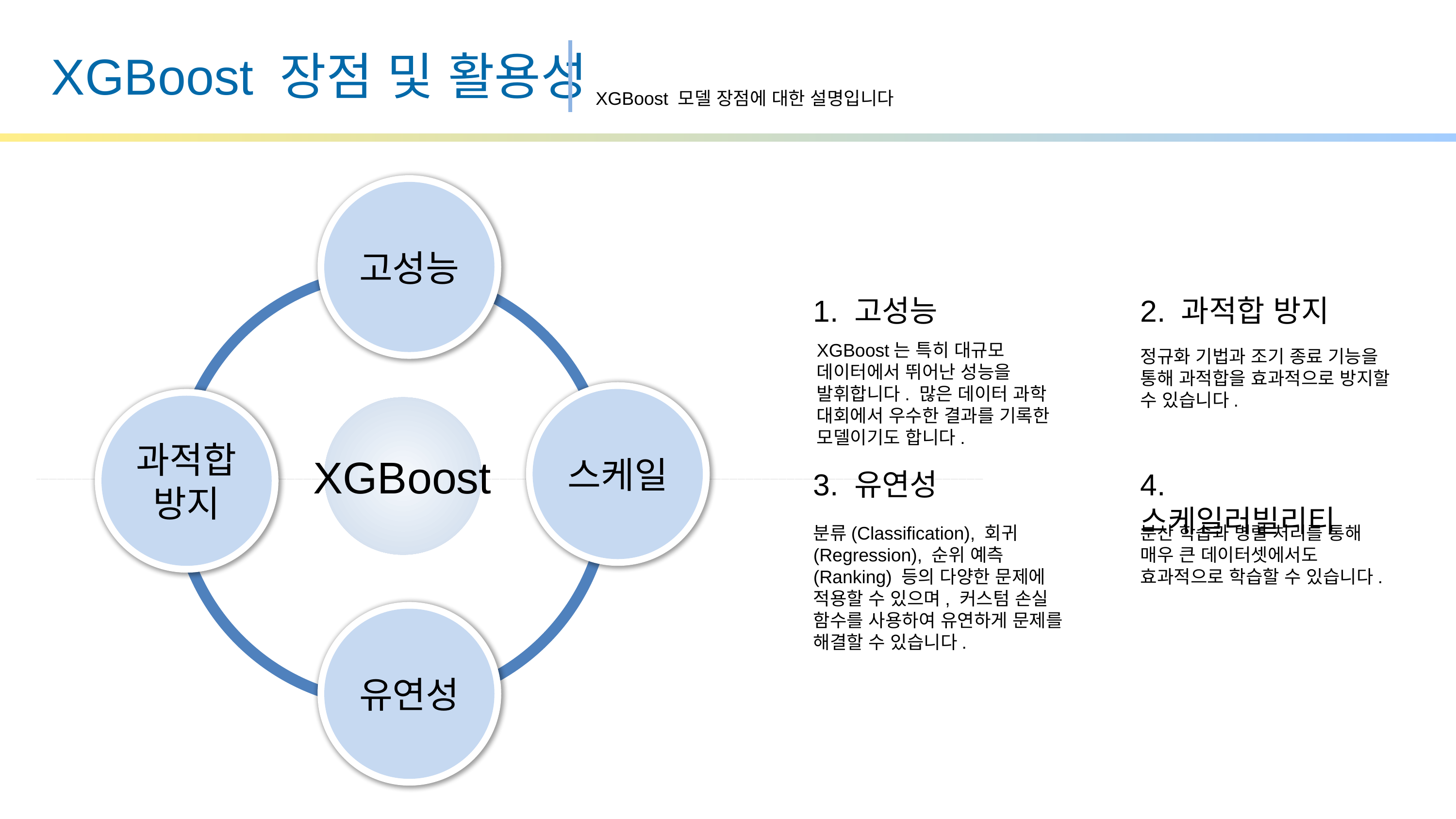

XGBoost 장점 및 활용성
XGBoost 모델 장점에 대한 설명입니다

고성능

1. 고성능
2. 과적합 방지
XGBoost는 특히 대규모 데이터에서 뛰어난 성능을 발휘합니다. 많은 데이터 과학 대회에서 우수한 결과를 기록한 모델이기도 합니다.
정규화 기법과 조기 종료 기능을 통해 과적합을 효과적으로 방지할 수 있습니다.

스케일

과적합
방지

XGBoost
3. 유연성
4. 스케일러빌리티
분류(Classification), 회귀(Regression), 순위 예측(Ranking) 등의 다양한 문제에 적용할 수 있으며, 커스텀 손실 함수를 사용하여 유연하게 문제를 해결할 수 있습니다.
분산 학습과 병렬 처리를 통해 매우 큰 데이터셋에서도 효과적으로 학습할 수 있습니다.

유연성